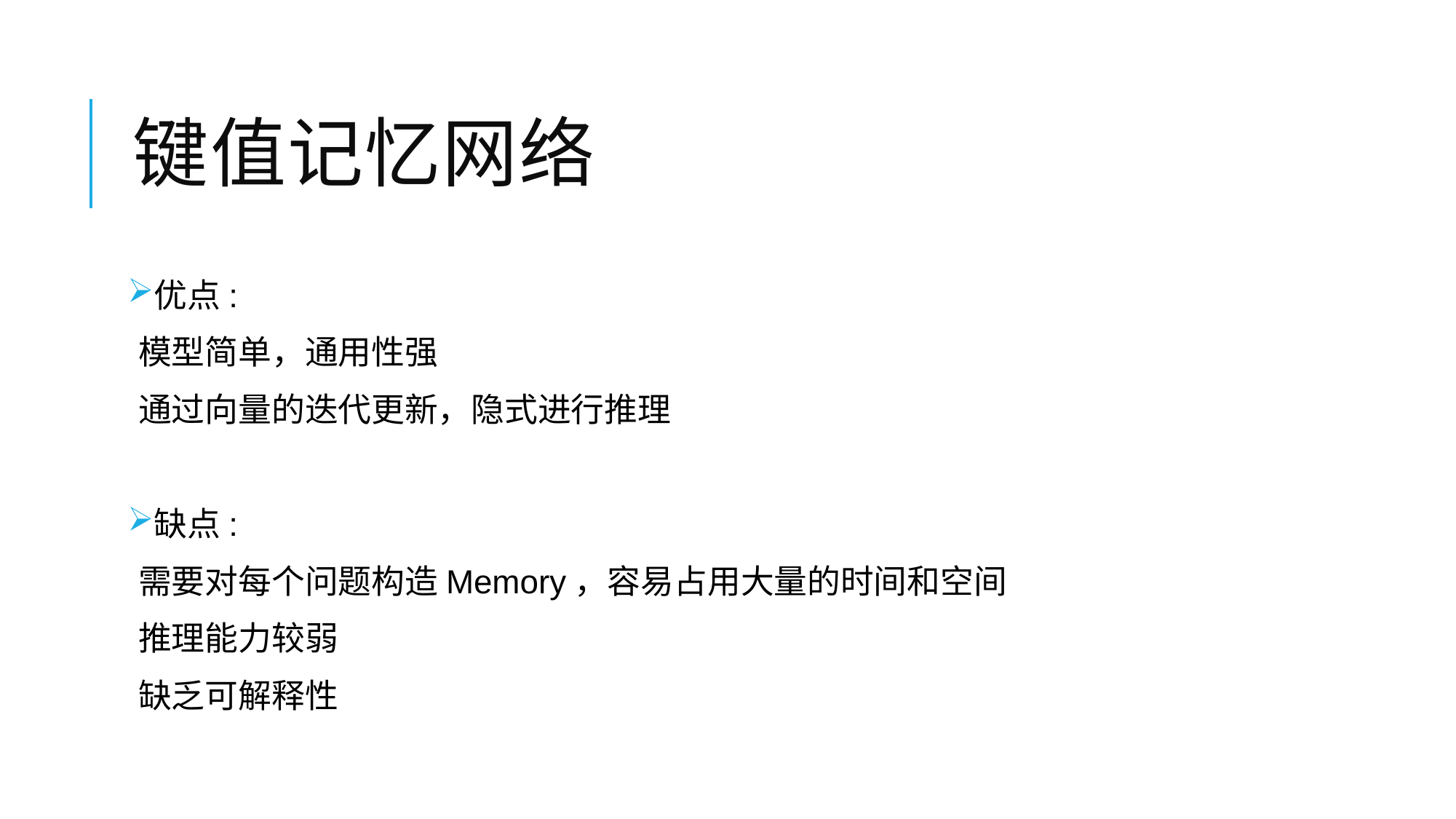

# 键值记忆网络
优点:
模型简单，通用性强
通过向量的迭代更新，隐式进行推理

缺点:
需要对每个问题构造Memory，容易占用大量的时间和空间
推理能力较弱
缺乏可解释性